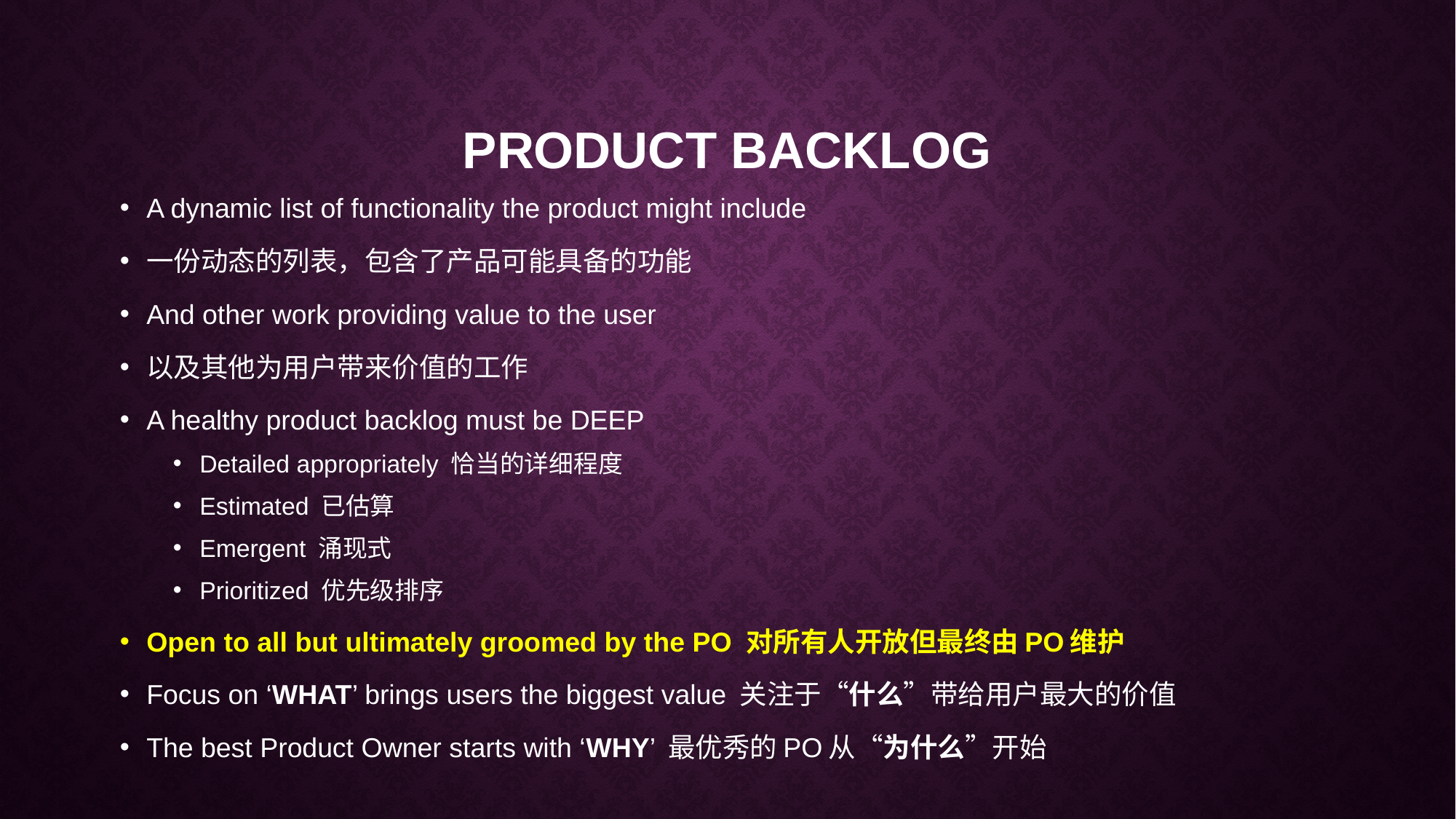

# Product backlog
A dynamic list of functionality the product might include
一份动态的列表，包含了产品可能具备的功能
And other work providing value to the user
以及其他为用户带来价值的工作
A healthy product backlog must be DEEP
Detailed appropriately 恰当的详细程度
Estimated 已估算
Emergent 涌现式
Prioritized 优先级排序
Open to all but ultimately groomed by the PO 对所有人开放但最终由PO维护
Focus on ‘WHAT’ brings users the biggest value 关注于“什么”带给用户最大的价值
The best Product Owner starts with ‘WHY’ 最优秀的PO从“为什么”开始